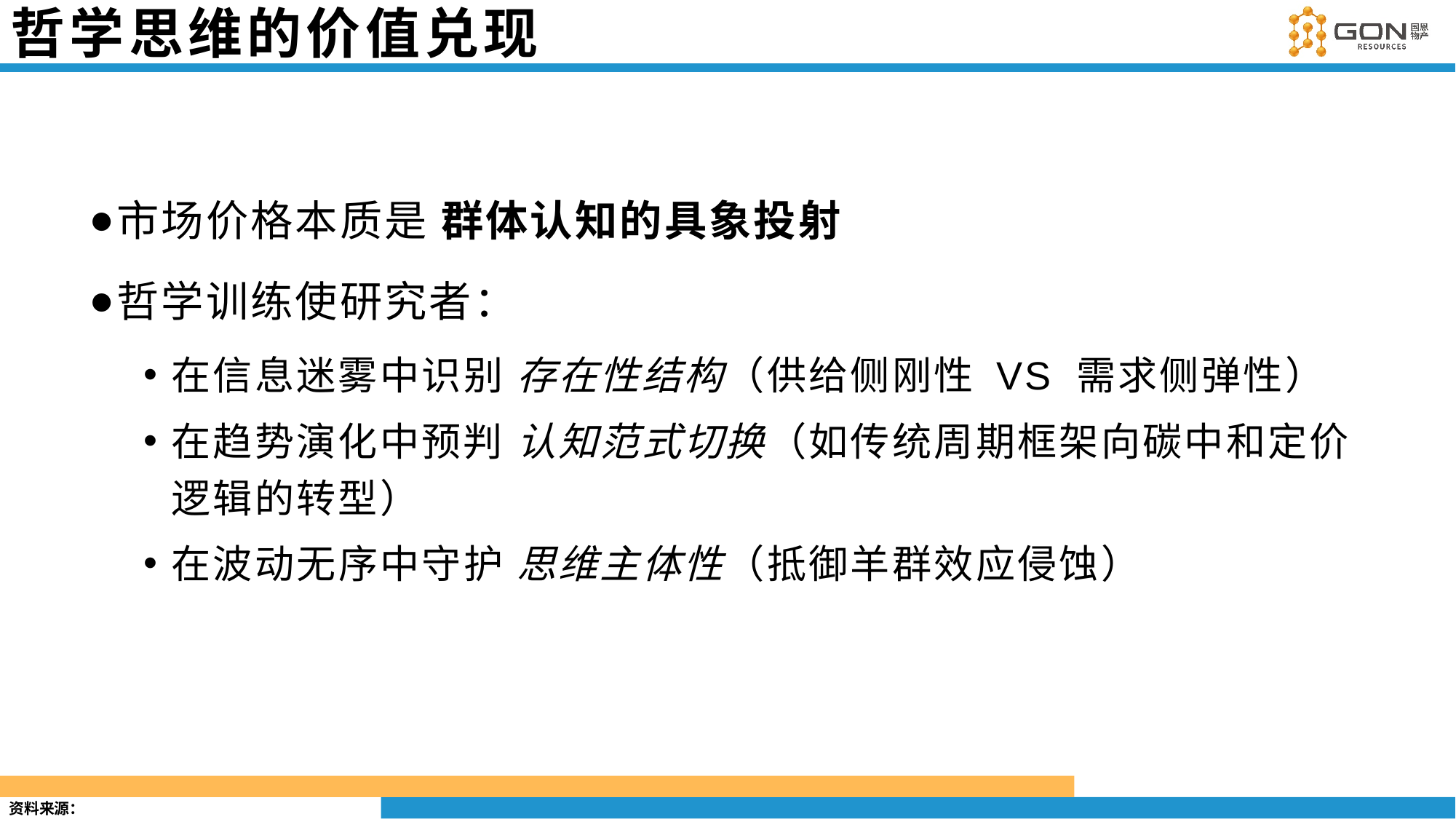

# 哲学思维的价值兑现
市场价格本质是 群体认知的具象投射
哲学训练使研究者：
在信息迷雾中识别 存在性结构（供给侧刚性 VS 需求侧弹性）
在趋势演化中预判 认知范式切换（如传统周期框架向碳中和定价逻辑的转型）
在波动无序中守护 思维主体性（抵御羊群效应侵蚀）